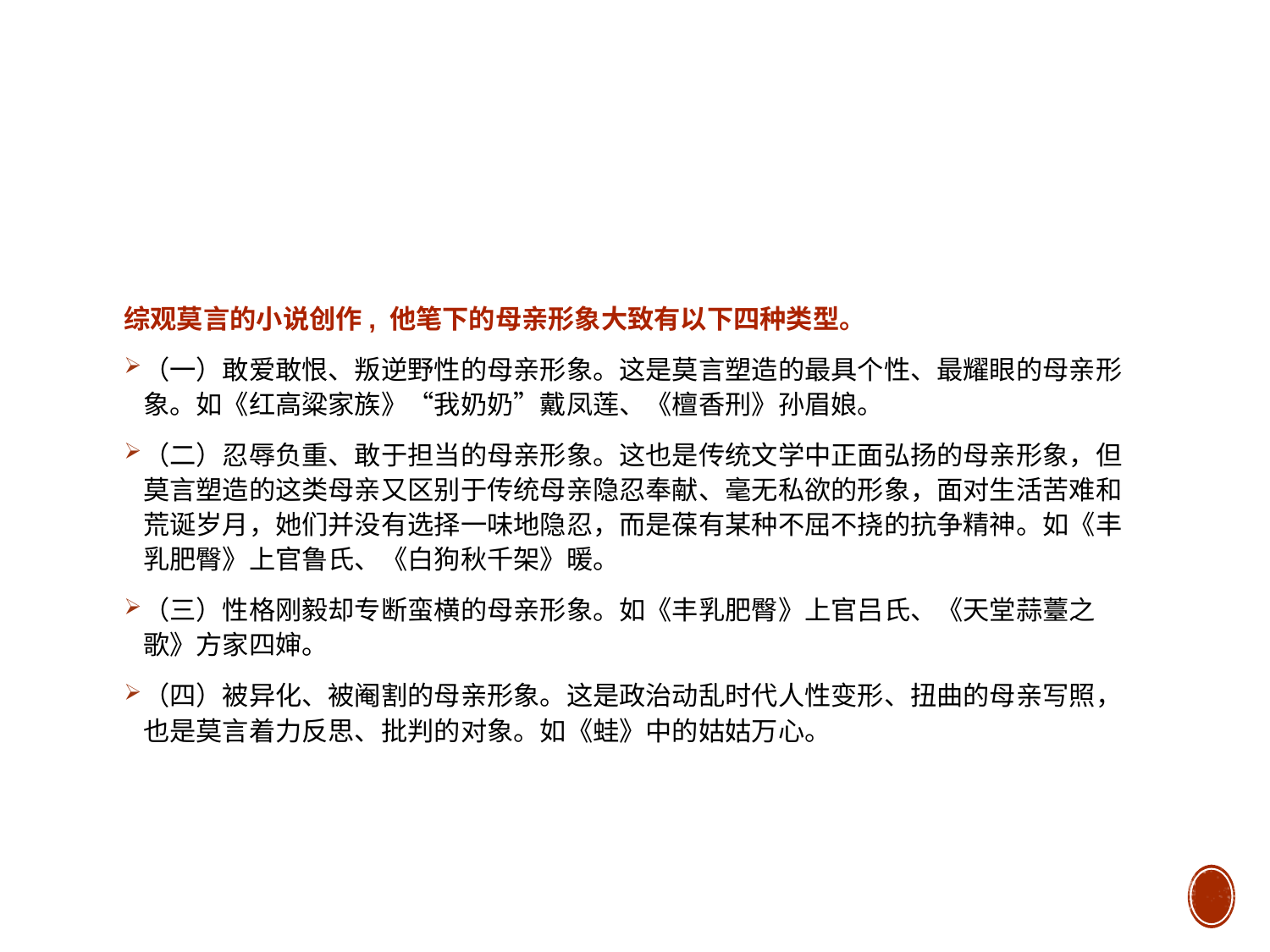

综观莫言的小说创作, 他笔下的母亲形象大致有以下四种类型。
（一）敢爱敢恨、叛逆野性的母亲形象。这是莫言塑造的最具个性、最耀眼的母亲形象。如《红高粱家族》“我奶奶”戴凤莲、《檀香刑》孙眉娘。
（二）忍辱负重、敢于担当的母亲形象。这也是传统文学中正面弘扬的母亲形象，但莫言塑造的这类母亲又区别于传统母亲隐忍奉献、毫无私欲的形象，面对生活苦难和荒诞岁月，她们并没有选择一味地隐忍，而是葆有某种不屈不挠的抗争精神。如《丰乳肥臀》上官鲁氏、《白狗秋千架》暖。
（三）性格刚毅却专断蛮横的母亲形象。如《丰乳肥臀》上官吕氏、《天堂蒜薹之歌》方家四婶。
（四）被异化、被阉割的母亲形象。这是政治动乱时代人性变形、扭曲的母亲写照，也是莫言着力反思、批判的对象。如《蛙》中的姑姑万心。